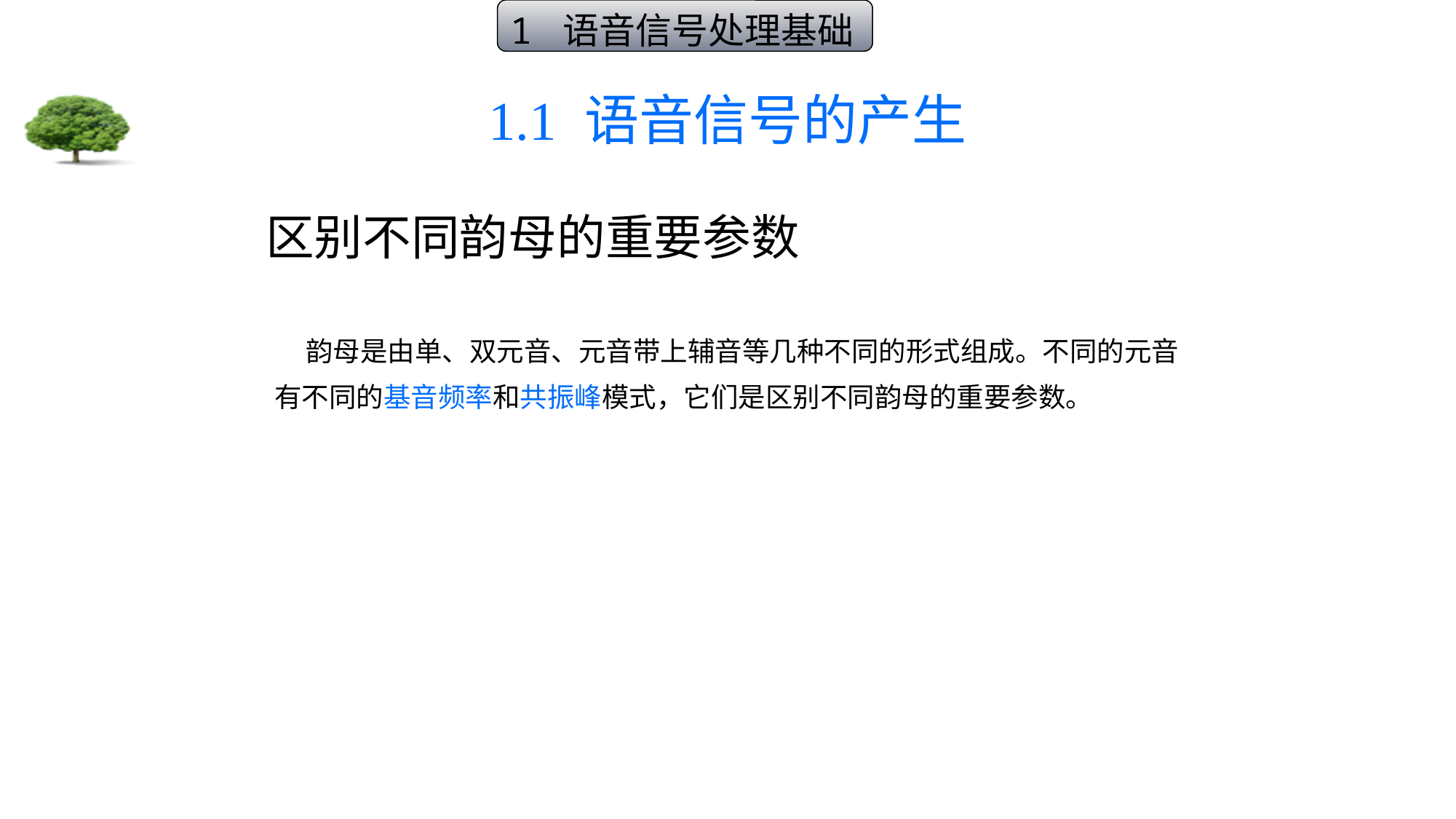

1 语音信号处理基础

# 1.1 语音信号的产生
区别不同韵母的重要参数
    韵母是由单、双元音、元音带上辅音等几种不同的形式组成。不同的元音有不同的基音频率和共振峰模式，它们是区别不同韵母的重要参数。